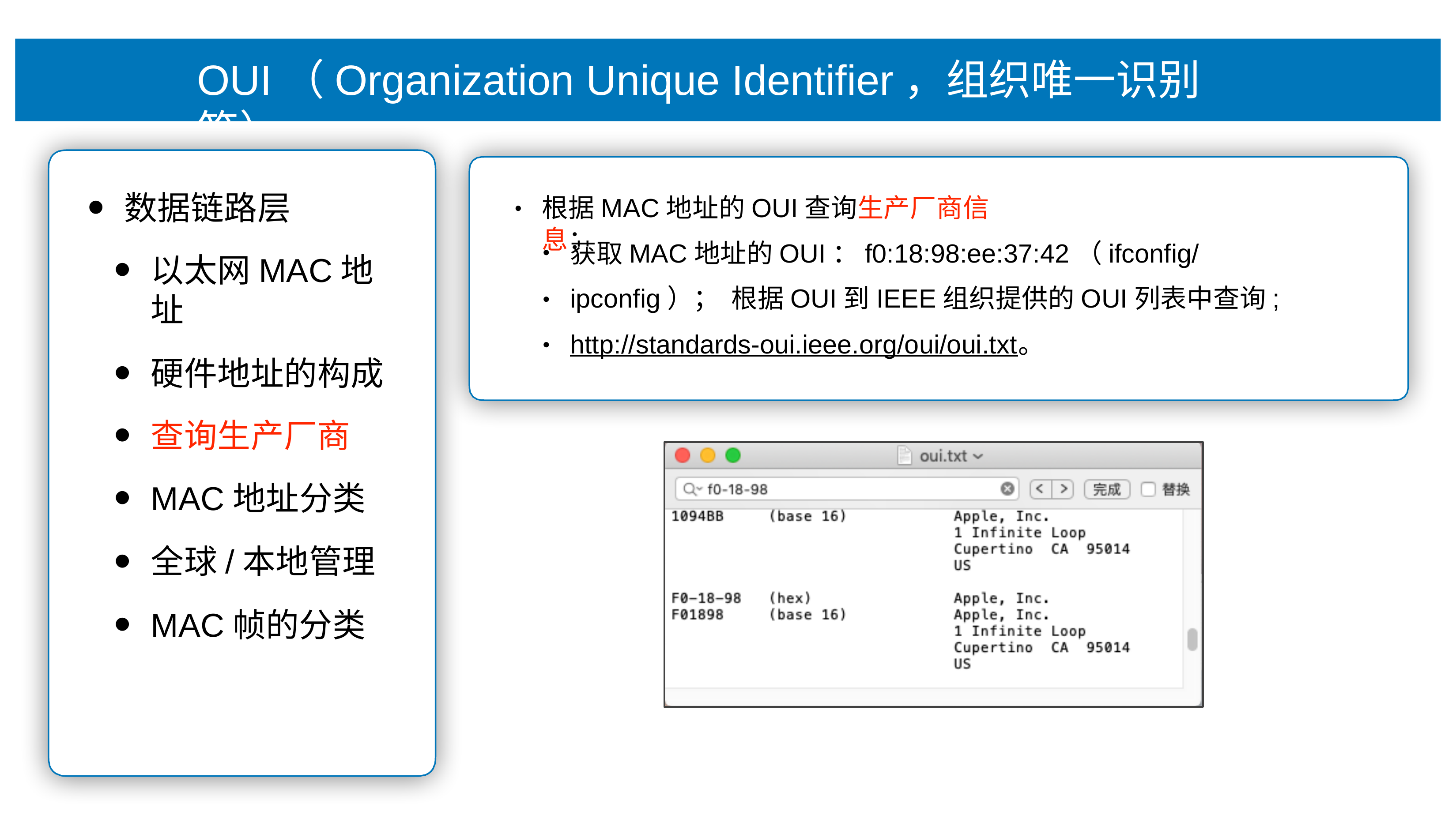

# OUI（Organization Unique Identifier，组织唯⼀识别符）

数据链路层
以太⽹MAC地址
硬件地址的构成
查询⽣产⼚商
MAC地址分类
全球/本地管理
MAC帧的分类
根据MAC地址的OUI查询⽣产⼚商信息：
•
获取MAC地址的OUI：f0:18:98:ee:37:42（ifconfig/ipconfig）；  根据OUI到IEEE组织提供的OUI列表中查询;
http://standards-oui.ieee.org/oui/oui.txt。
•
•